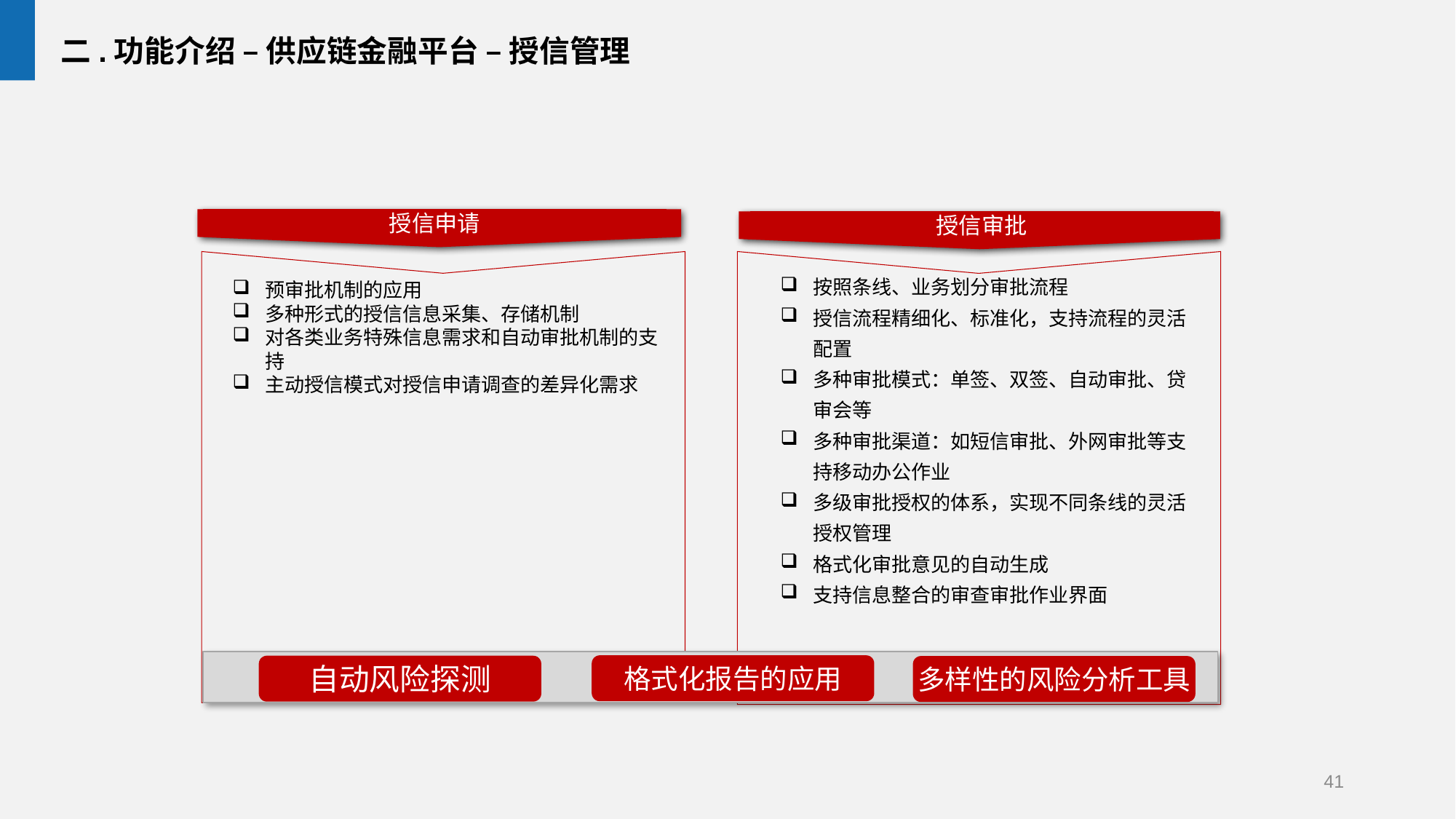

二.功能介绍 – 供应链金融平台 – 授信管理
授信申请
授信审批

按照条线、业务划分审批流程
授信流程精细化、标准化，支持流程的灵活配置
多种审批模式：单签、双签、自动审批、贷审会等
多种审批渠道：如短信审批、外网审批等支持移动办公作业
多级审批授权的体系，实现不同条线的灵活授权管理
格式化审批意见的自动生成
支持信息整合的审查审批作业界面

预审批机制的应用
多种形式的授信信息采集、存储机制
对各类业务特殊信息需求和自动审批机制的支持
主动授信模式对授信申请调查的差异化需求

格式化报告的应用
自动风险探测
多样性的风险分析工具